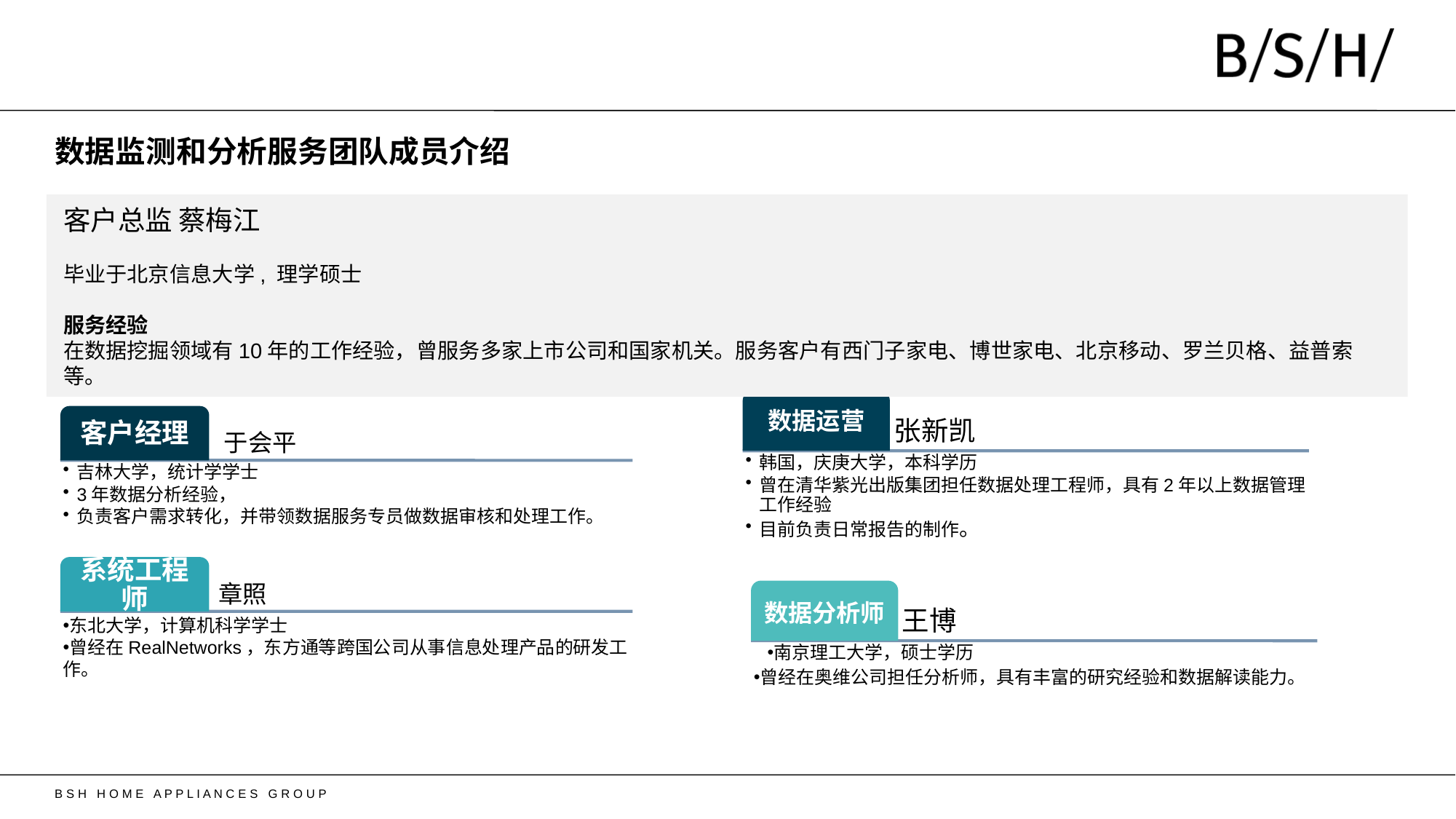

# 数据监测和分析服务团队成员介绍
客户总监 蔡梅江

毕业于北京信息大学, 理学硕士

服务经验
在数据挖掘领域有10年的工作经验，曾服务多家上市公司和国家机关。服务客户有西门子家电、博世家电、北京移动、罗兰贝格、益普索等。
张新凯
数据运营
韩国，庆庚大学，本科学历
曾在清华紫光出版集团担任数据处理工程师，具有2年以上数据管理工作经验
目前负责日常报告的制作。

 于会平
客户经理
吉林大学，统计学学士
3年数据分析经验，
负责客户需求转化，并带领数据服务专员做数据审核和处理工作。
章照
系统工程师
东北大学，计算机科学学士
曾经在RealNetworks，东方通等跨国公司从事信息处理产品的研发工作。
王博
数据分析师
南京理工大学，硕士学历
曾经在奥维公司担任分析师，具有丰富的研究经验和数据解读能力。